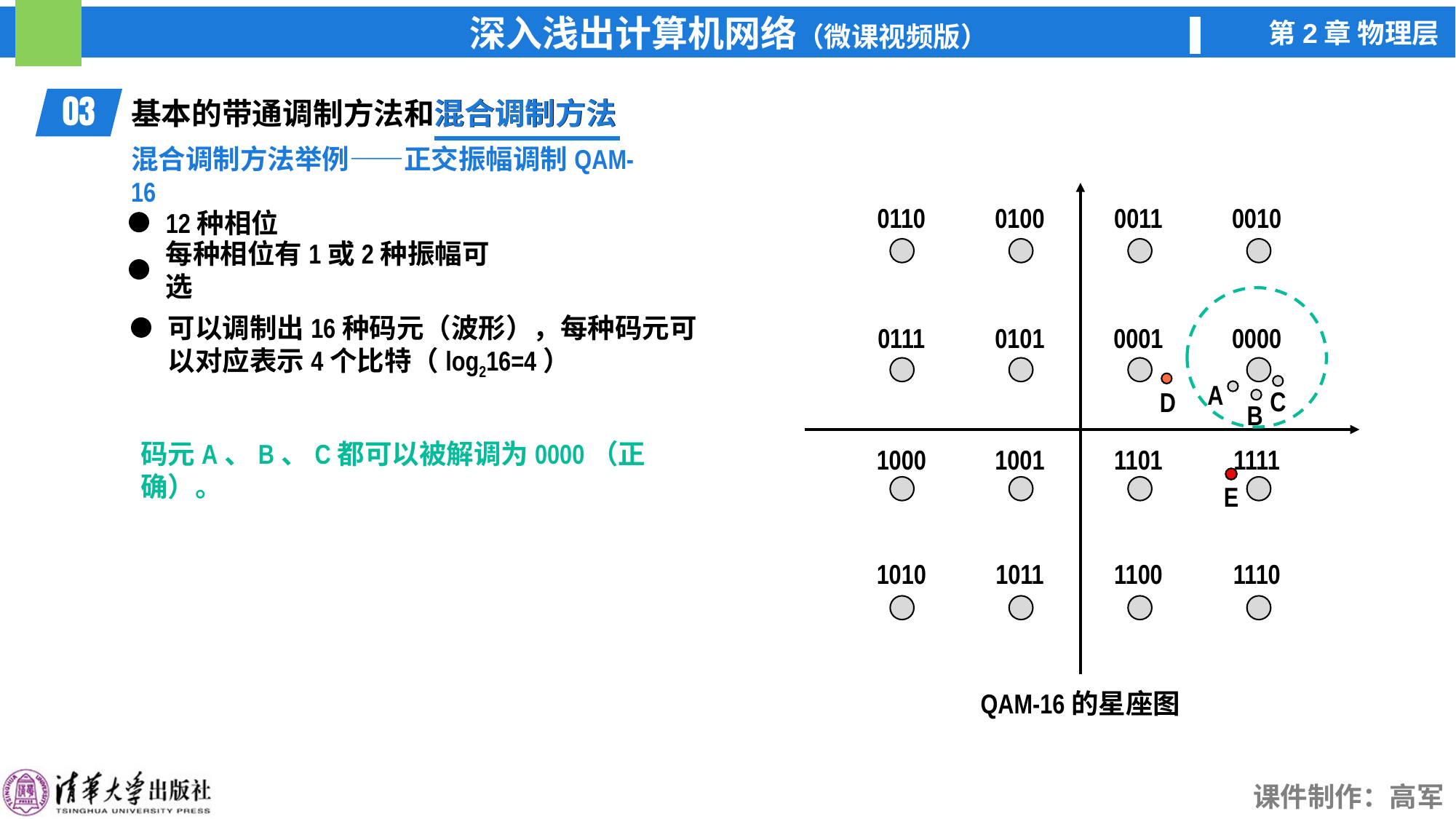

03
基本的带通调制方法和混合调制方法
混合调制方法
混合调制方法举例——正交振幅调制QAM-16
QAM-16的星座图
0110
0100
0011
0010
12种相位

每种相位有1或2种振幅可选

可以调制出16种码元（波形），每种码元可以对应表示4个比特（log216=4）
0111
0101
0001
0000

A

C
D

E
B
1000
1001
1101
1111
码元A、B、C都可以被解调为0000（正确）。

1010
1011
1100
1110